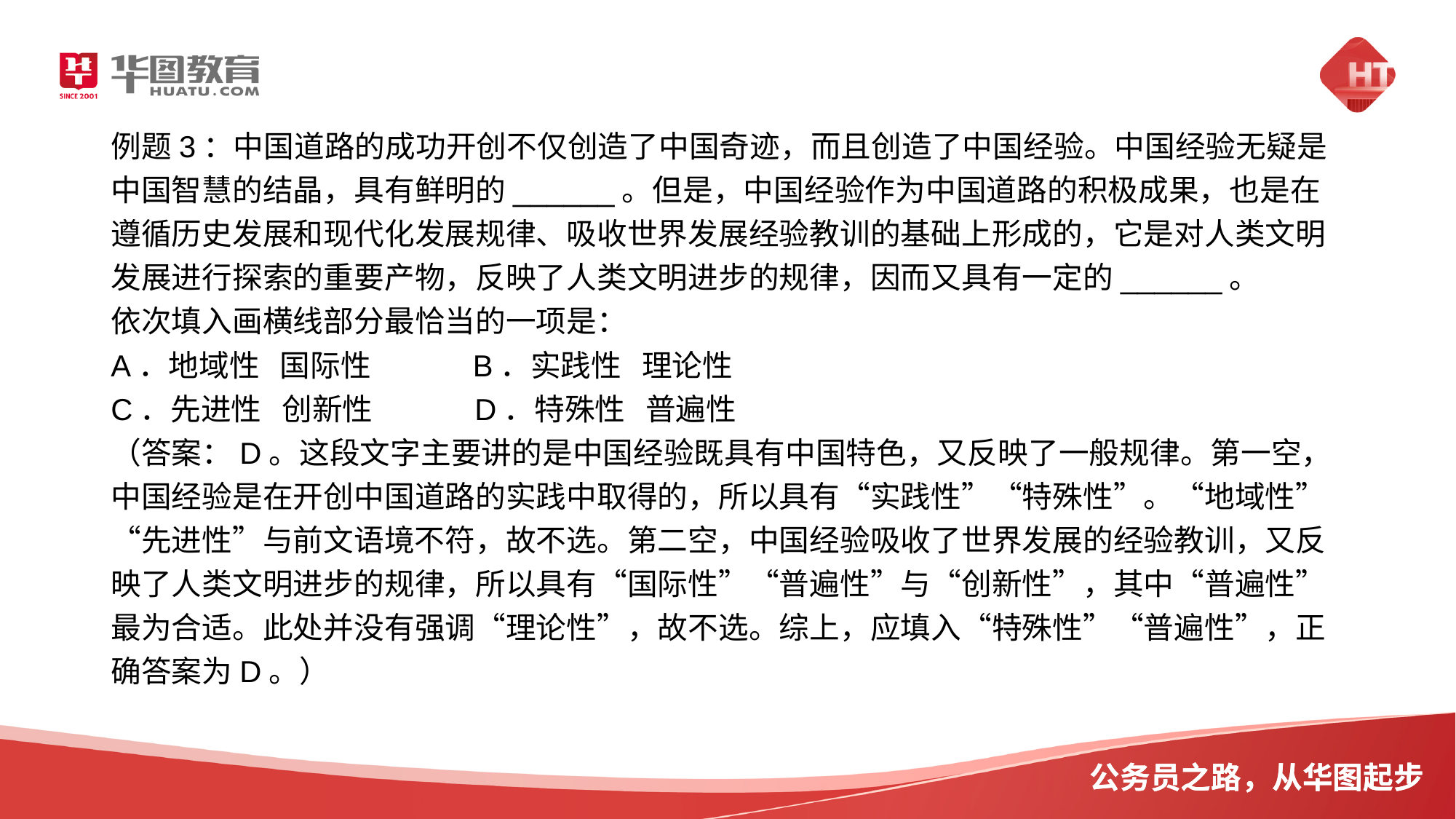

例题3：中国道路的成功开创不仅创造了中国奇迹，而且创造了中国经验。中国经验无疑是中国智慧的结晶，具有鲜明的______。但是，中国经验作为中国道路的积极成果，也是在遵循历史发展和现代化发展规律、吸收世界发展经验教训的基础上形成的，它是对人类文明发展进行探索的重要产物，反映了人类文明进步的规律，因而又具有一定的______。
依次填入画横线部分最恰当的一项是：
A．地域性   国际性              B．实践性   理论性
C．先进性   创新性              D．特殊性   普遍性
（答案：D。这段文字主要讲的是中国经验既具有中国特色，又反映了一般规律。第一空，中国经验是在开创中国道路的实践中取得的，所以具有“实践性”“特殊性”。“地域性”“先进性”与前文语境不符，故不选。第二空，中国经验吸收了世界发展的经验教训，又反映了人类文明进步的规律，所以具有“国际性”“普遍性”与“创新性”，其中“普遍性”最为合适。此处并没有强调“理论性”，故不选。综上，应填入“特殊性”“普遍性”，正确答案为D。）